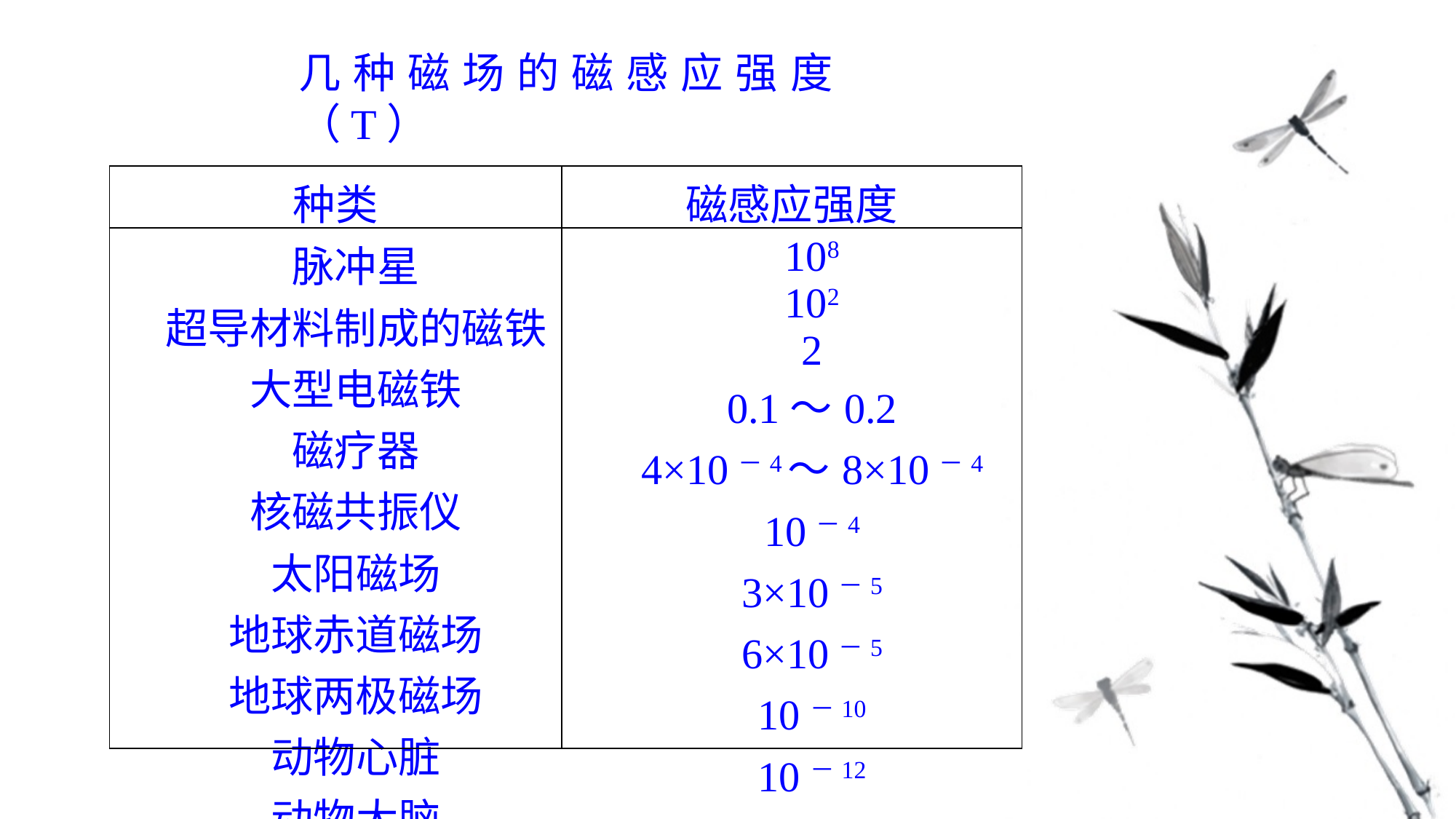

几种磁场的磁感应强度（T）
| 种类 | 磁感应强度 |
| --- | --- |
| 脉冲星 超导材料制成的磁铁 大型电磁铁 磁疗器 核磁共振仪 太阳磁场 地球赤道磁场 地球两极磁场 动物心脏 动物大脑 | 108 102 2 0.1～0.2 4×10－4～8×10－4 10－4 3×10－5 6×10－5 10－10 10－12 |